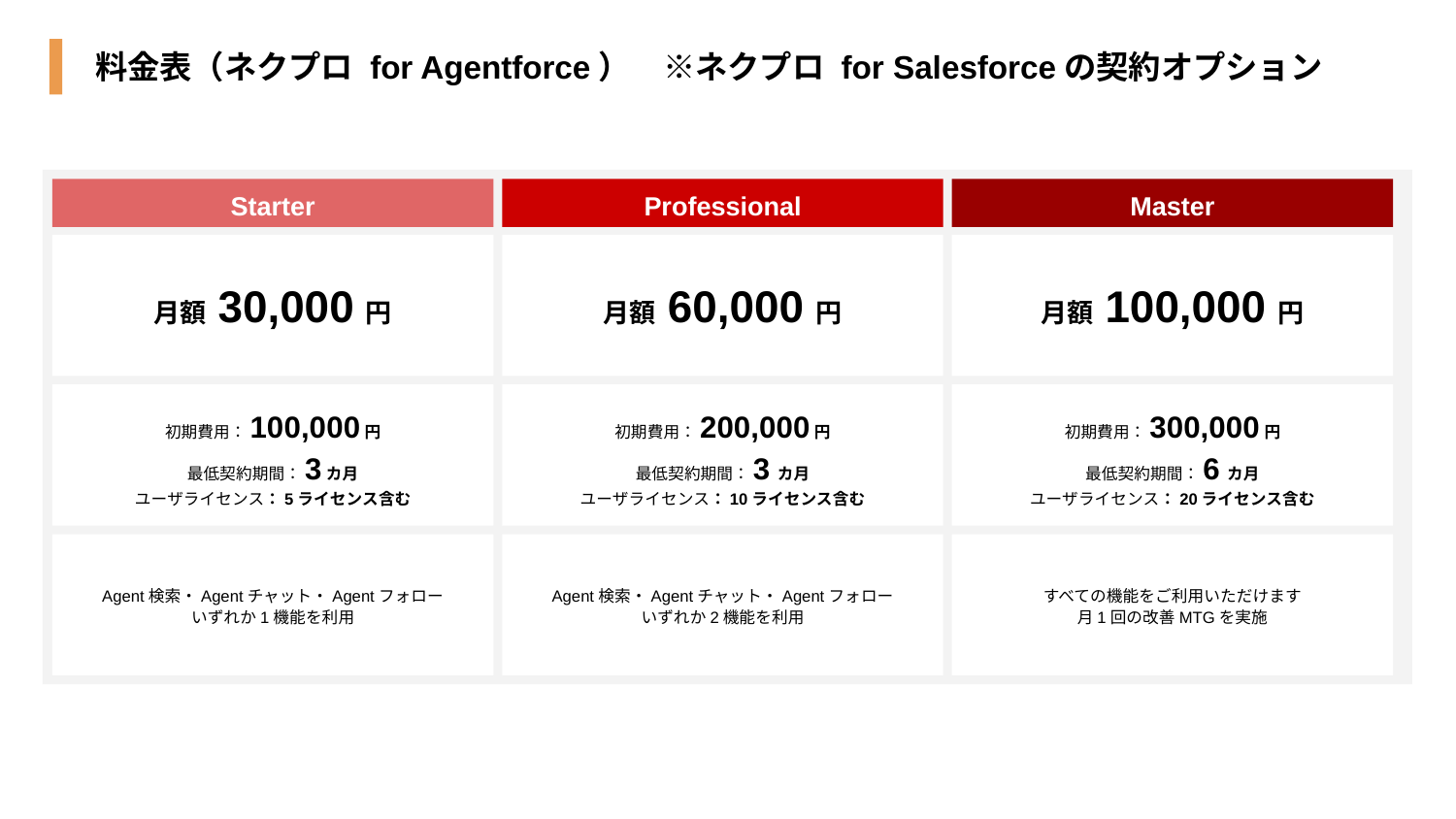

料金表（ネクプロ for Agentforce）　※ネクプロ for Salesforceの契約オプション

Starter
Professional
Master
月額 30,000 円
月額 60,000 円
月額 100,000 円
初期費用：100,000 円
最低契約期間：3 カ月
ユーザライセンス：5ライセンス含む
初期費用：200,000 円
最低契約期間：3カ月
ユーザライセンス：10ライセンス含む
初期費用：300,000 円
最低契約期間：6カ月
ユーザライセンス：20ライセンス含む
Agent検索・Agentチャット・Agentフォロー
いずれか1機能を利用
Agent検索・Agentチャット・Agentフォロー
いずれか2機能を利用
すべての機能をご利用いただけます
月1回の改善MTGを実施